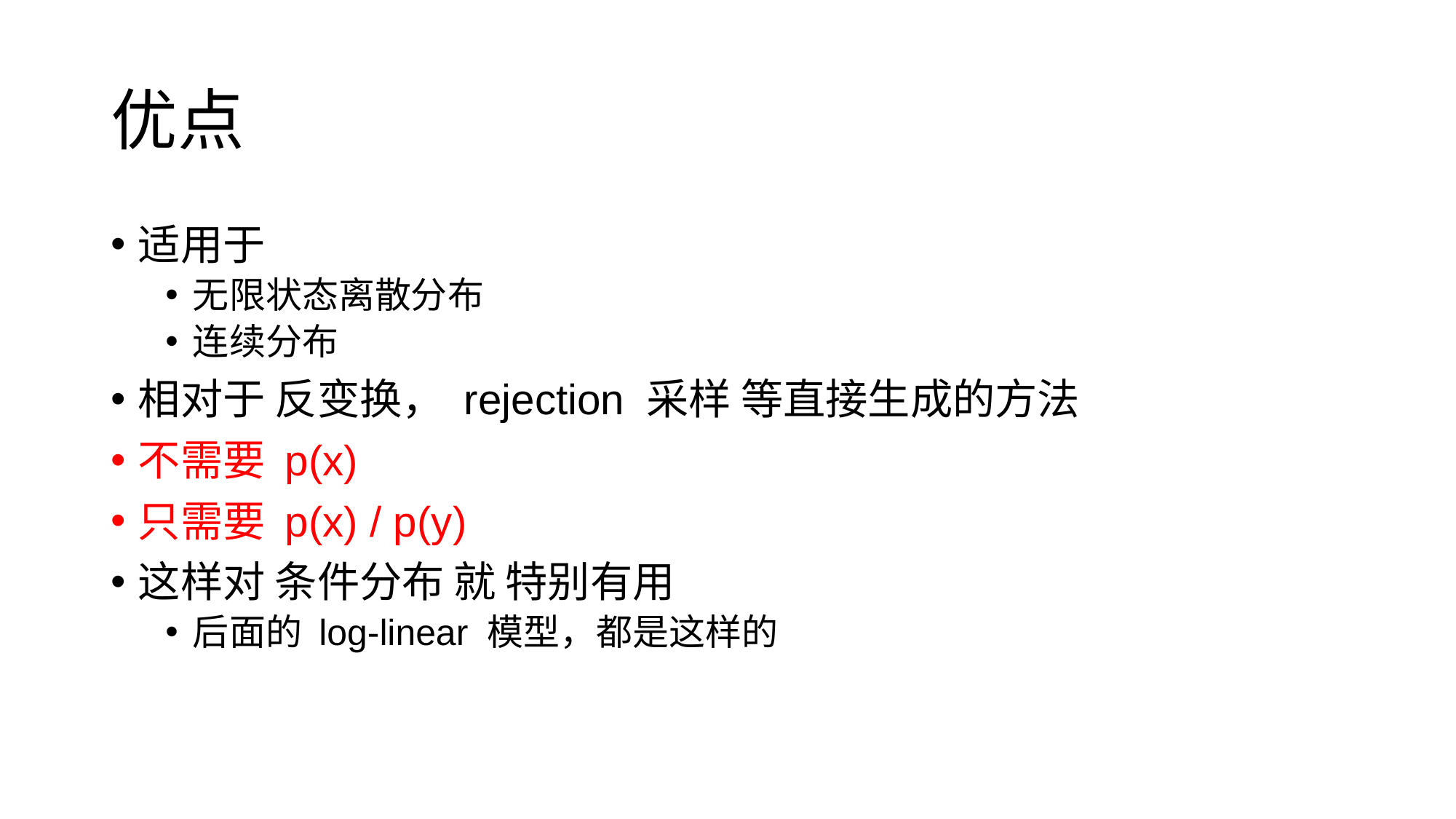

# 优点
适用于
无限状态离散分布
连续分布
相对于 反变换， rejection 采样 等直接生成的方法
不需要 p(x)
只需要 p(x) / p(y)
这样对 条件分布 就 特别有用
后面的 log-linear 模型，都是这样的